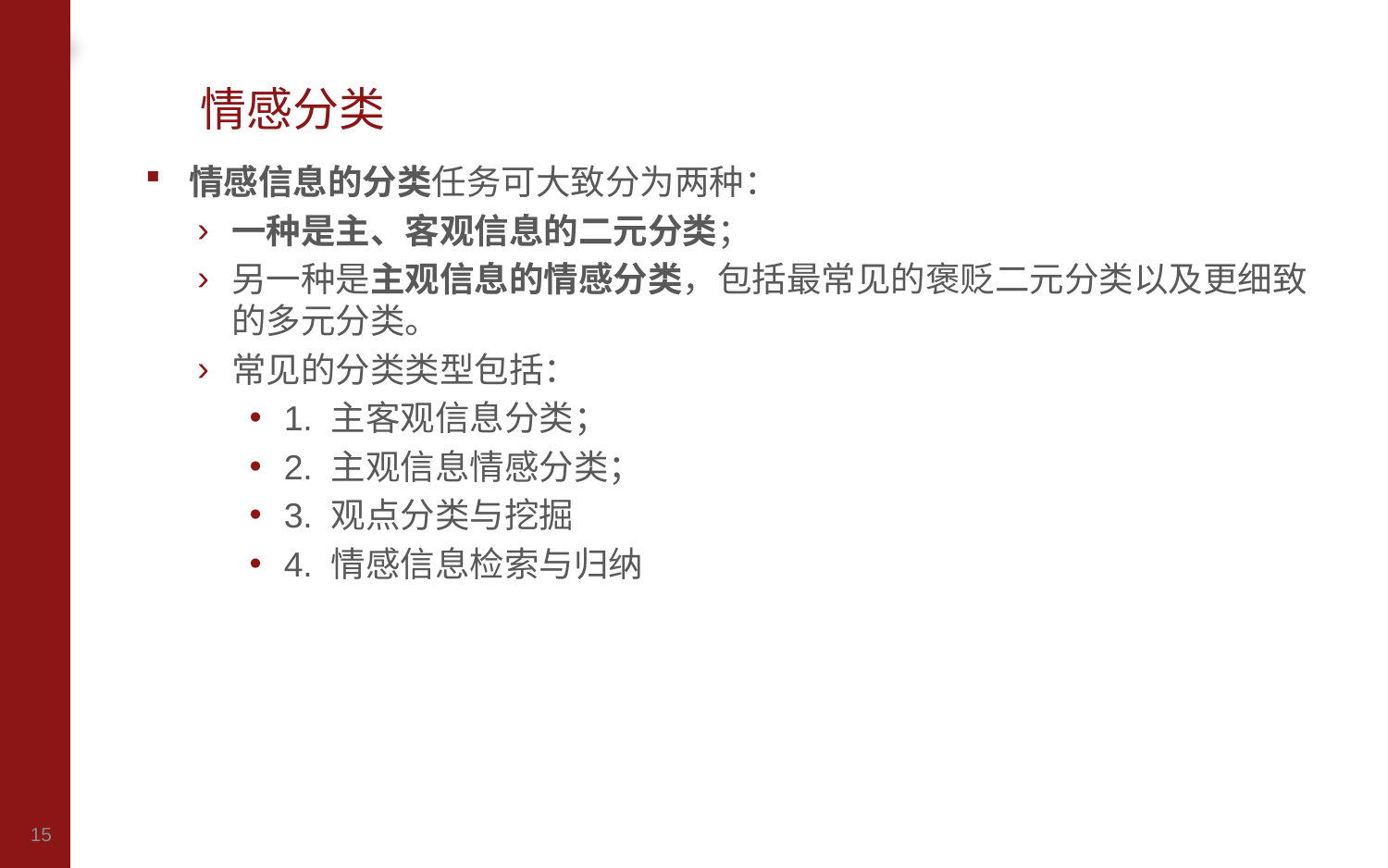

# 情感分类
情感信息的分类任务可大致分为两种：
一种是主、客观信息的二元分类；
另一种是主观信息的情感分类，包括最常见的褒贬二元分类以及更细致的多元分类。
常见的分类类型包括：
1. 主客观信息分类；
2. 主观信息情感分类；
3. 观点分类与挖掘
4. 情感信息检索与归纳
15